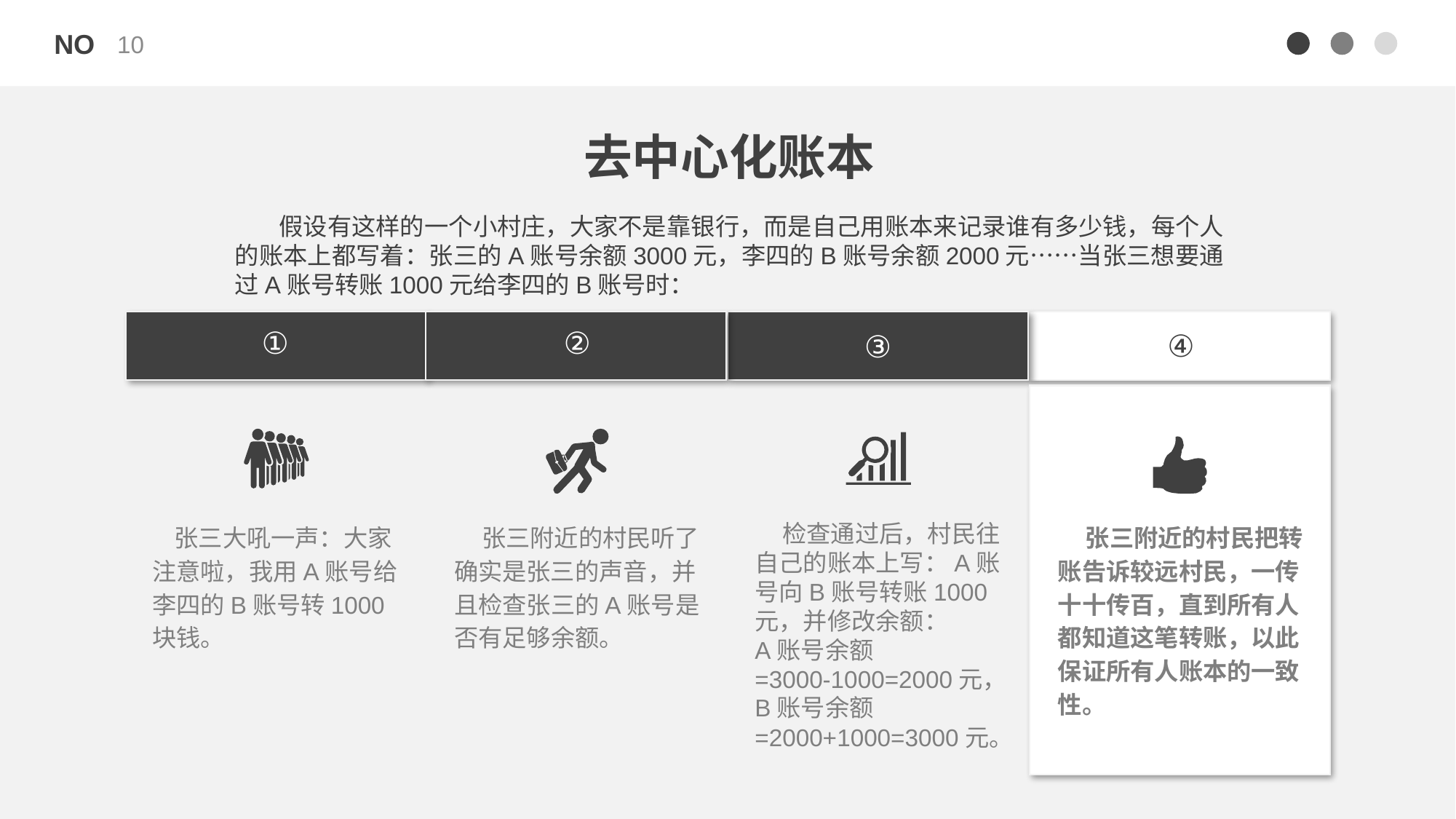

10
去中心化账本
       假设有这样的一个小村庄，大家不是靠银行，而是自己用账本来记录谁有多少钱，每个人的账本上都写着：张三的A账号余额3000元，李四的B账号余额2000元……当张三想要通过A账号转账1000元给李四的B账号时：

①
②
④
③

    张三附近的村民把转账告诉较远村民，一传十十传百，直到所有人都知道这笔转账，以此保证所有人账本的一致性。

   张三大吼一声：大家注意啦，我用A账号给李四的B账号转1000块钱。

    张三附近的村民听了确实是张三的声音，并且检查张三的A账号是否有足够余额。

    检查通过后，村民往自己的账本上写：A账号向B账号转账1000元，并修改余额：
A账号余额
=3000-1000=2000元，
B账号余额=2000+1000=3000元。